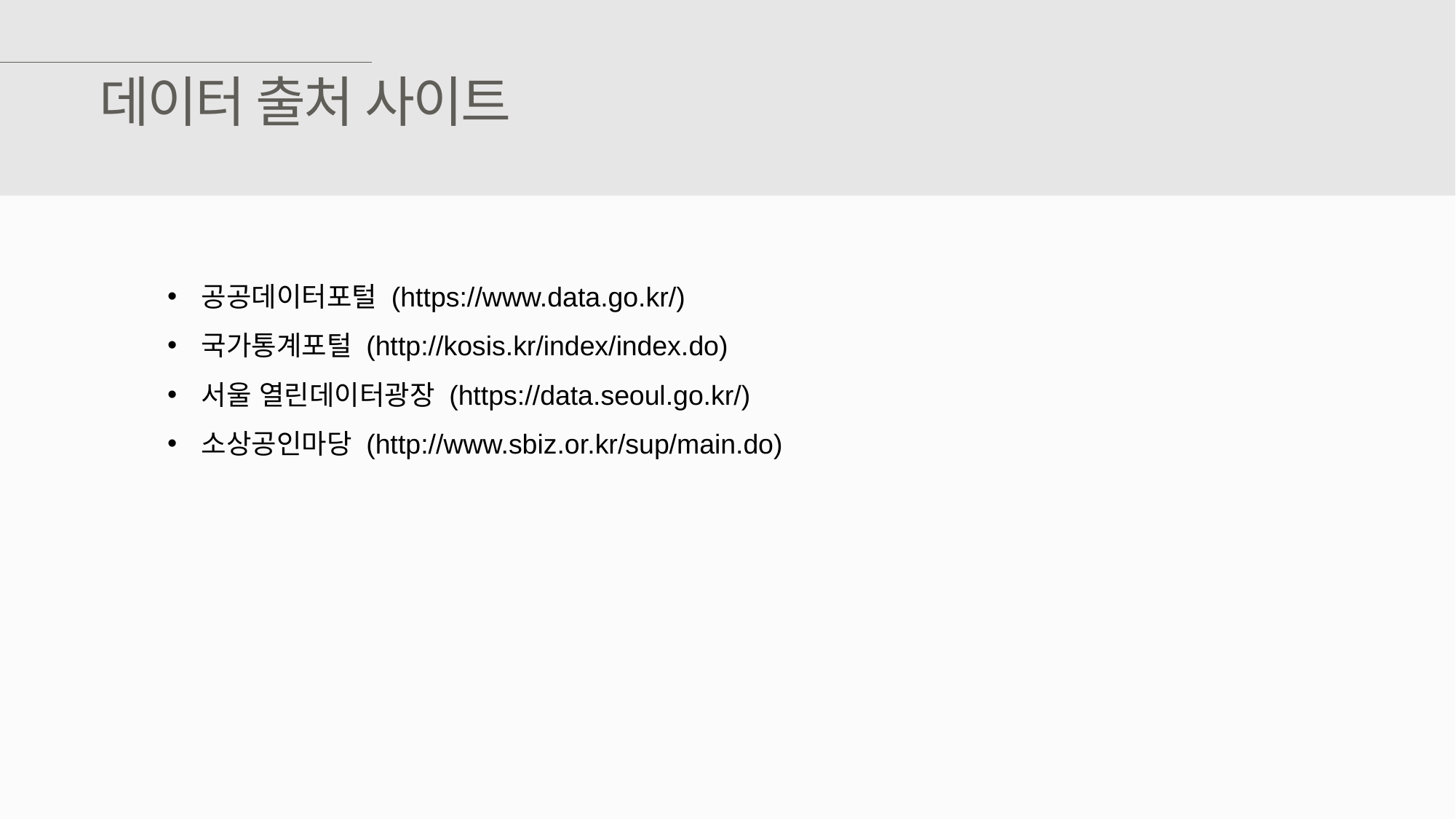

데이터 출처 사이트
공공데이터포털 (https://www.data.go.kr/)
국가통계포털 (http://kosis.kr/index/index.do)
서울 열린데이터광장 (https://data.seoul.go.kr/)
소상공인마당 (http://www.sbiz.or.kr/sup/main.do)